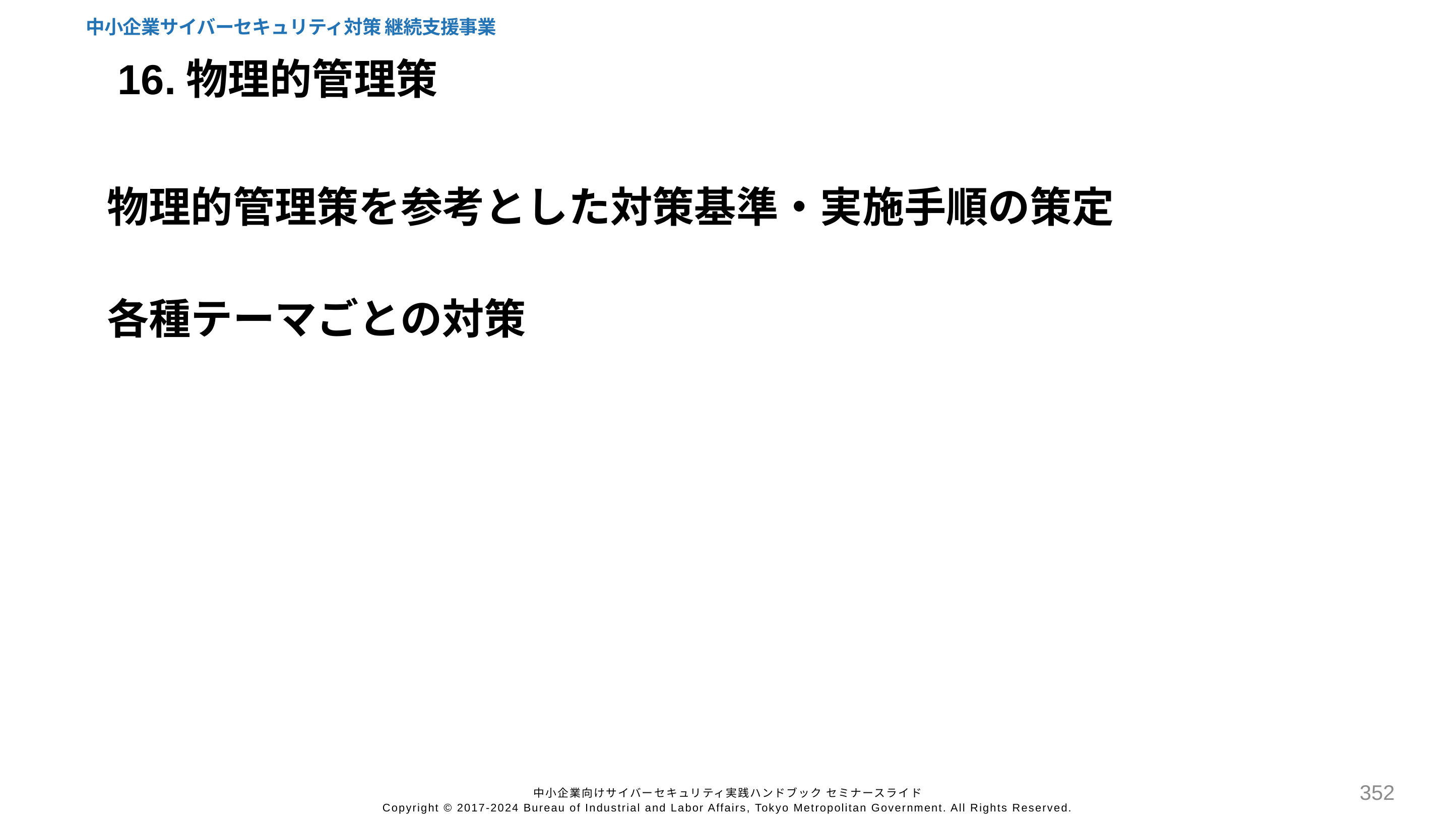

中小企業サイバーセキュリティ対策 継続支援事業
16.物理的管理策

物理的管理策を参考とした対策基準・実施手順の策定

各種テーマごとの対策
352